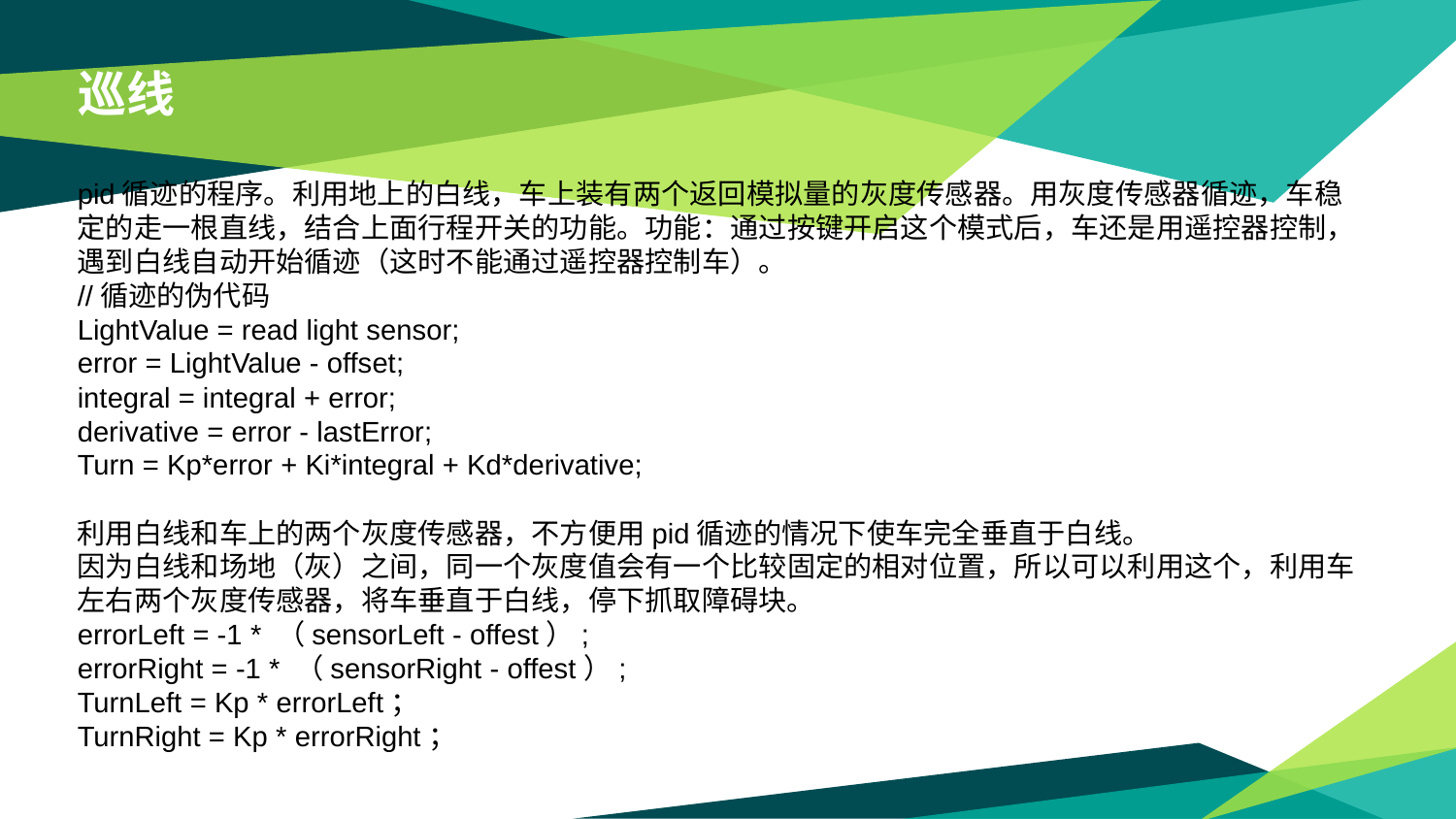

巡线
pid循迹的程序。利用地上的白线，车上装有两个返回模拟量的灰度传感器。用灰度传感器循迹，车稳定的走一根直线，结合上面行程开关的功能。功能：通过按键开启这个模式后，车还是用遥控器控制，遇到白线自动开始循迹（这时不能通过遥控器控制车）。
//循迹的伪代码
LightValue = read light sensor;
error = LightValue - offset;
integral = integral + error;
derivative = error - lastError;
Turn = Kp*error + Ki*integral + Kd*derivative;

利用白线和车上的两个灰度传感器，不方便用pid循迹的情况下使车完全垂直于白线。
因为白线和场地（灰）之间，同一个灰度值会有一个比较固定的相对位置，所以可以利用这个，利用车左右两个灰度传感器，将车垂直于白线，停下抓取障碍块。
errorLeft = -1 * （sensorLeft - offest）;
errorRight = -1 * （sensorRight - offest）;
TurnLeft = Kp * errorLeft；
TurnRight = Kp * errorRight；